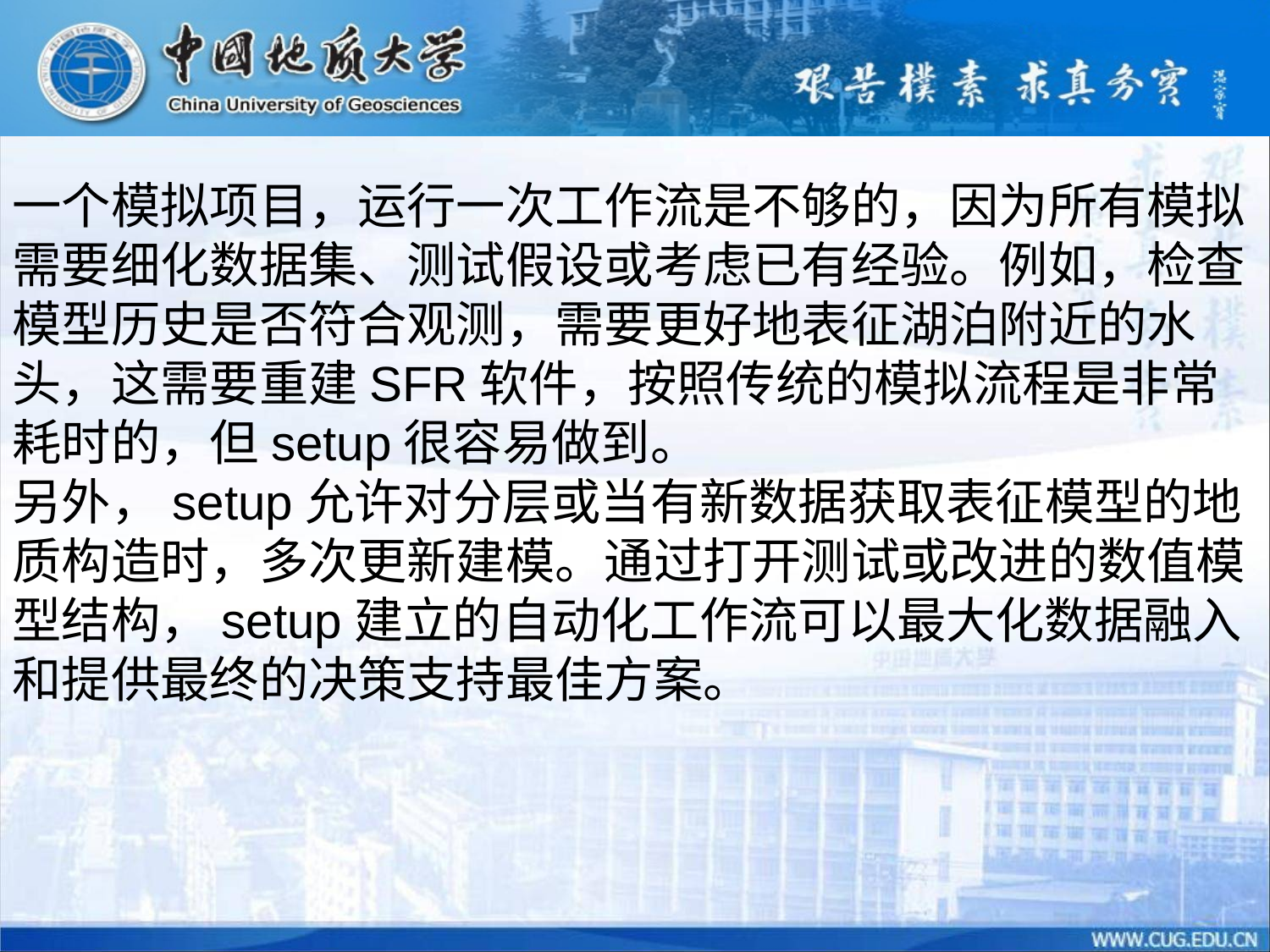

一个模拟项目，运行一次工作流是不够的，因为所有模拟需要细化数据集、测试假设或考虑已有经验。例如，检查模型历史是否符合观测，需要更好地表征湖泊附近的水头，这需要重建SFR软件，按照传统的模拟流程是非常耗时的，但setup很容易做到。
另外，setup允许对分层或当有新数据获取表征模型的地质构造时，多次更新建模。通过打开测试或改进的数值模型结构，setup建立的自动化工作流可以最大化数据融入和提供最终的决策支持最佳方案。